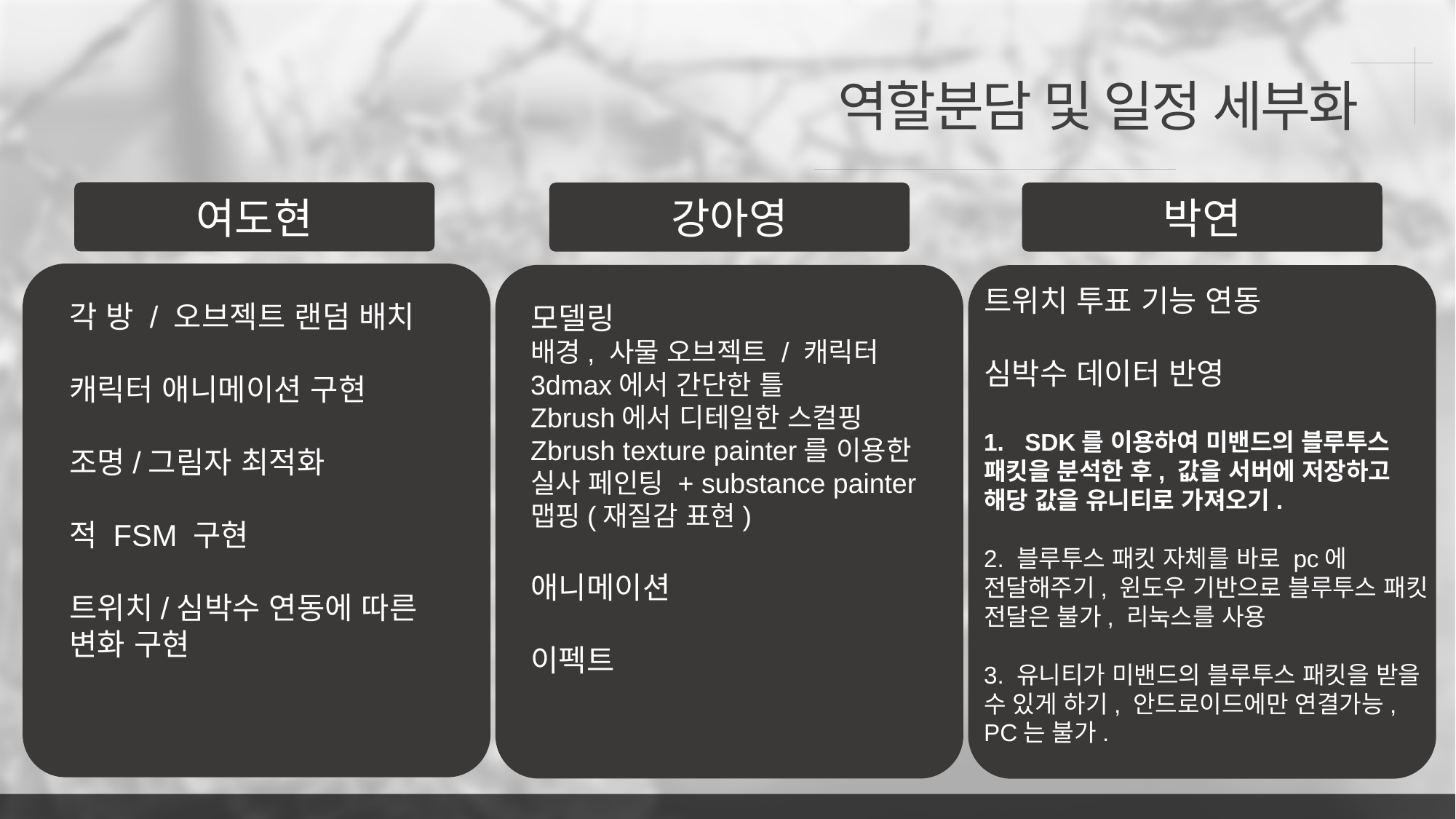

역할분담 및 일정 세부화
여도현
강아영
박연

트위치 투표 기능 연동

심박수 데이터 반영

SDK를 이용하여 미밴드의 블루투스
패킷을 분석한 후, 값을 서버에 저장하고
해당 값을 유니티로 가져오기.

2. 블루투스 패킷 자체를 바로 pc에 전달해주기, 윈도우 기반으로 블루투스 패킷 전달은 불가, 리눅스를 사용

3. 유니티가 미밴드의 블루투스 패킷을 받을 수 있게 하기, 안드로이드에만 연결가능, PC는 불가.
각 방 / 오브젝트 랜덤 배치
캐릭터 애니메이션 구현

조명/그림자 최적화

적 FSM 구현

트위치/심박수 연동에 따른 변화 구현

모델링
배경, 사물 오브젝트 / 캐릭터
3dmax에서 간단한 틀
Zbrush에서 디테일한 스컬핑
Zbrush texture painter를 이용한 실사 페인팅 + substance painter 맵핑(재질감 표현)

애니메이션

이펙트